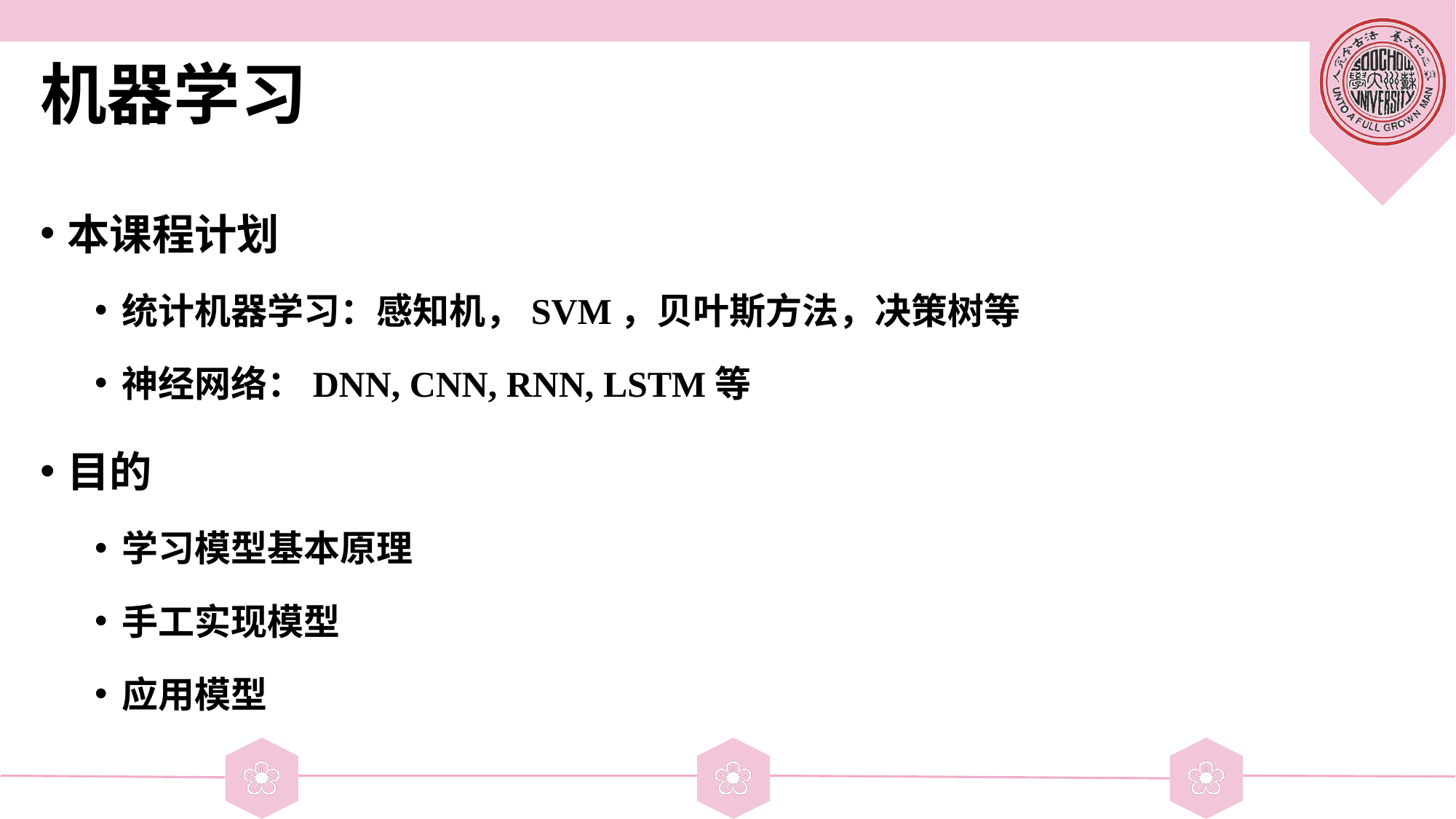

# 机器学习
本课程计划
统计机器学习：感知机，SVM，贝叶斯方法，决策树等
神经网络：DNN, CNN, RNN, LSTM等
目的
学习模型基本原理
手工实现模型
应用模型